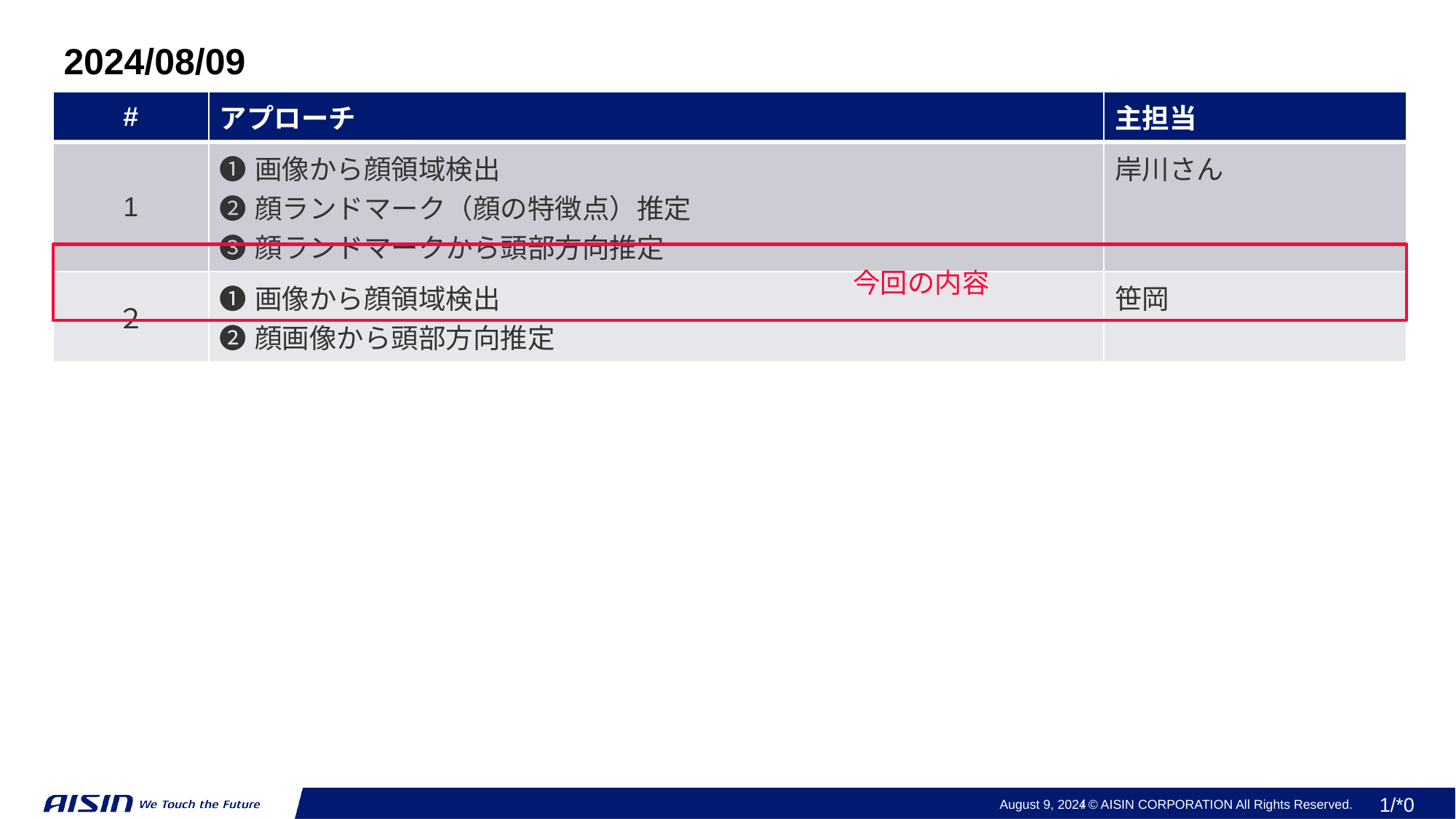

2024/08/09

| # | アプローチ | 主担当 |
| --- | --- | --- |
| 1 | ❶画像から顔領域検出 ❷顔ランドマーク（顔の特徴点）推定 ❸顔ランドマークから頭部方向推定 | 岸川さん |
| ２ | ❶画像から顔領域検出 ❷顔画像から頭部方向推定 | 笹岡 |

今回の内容
August 9, 2024